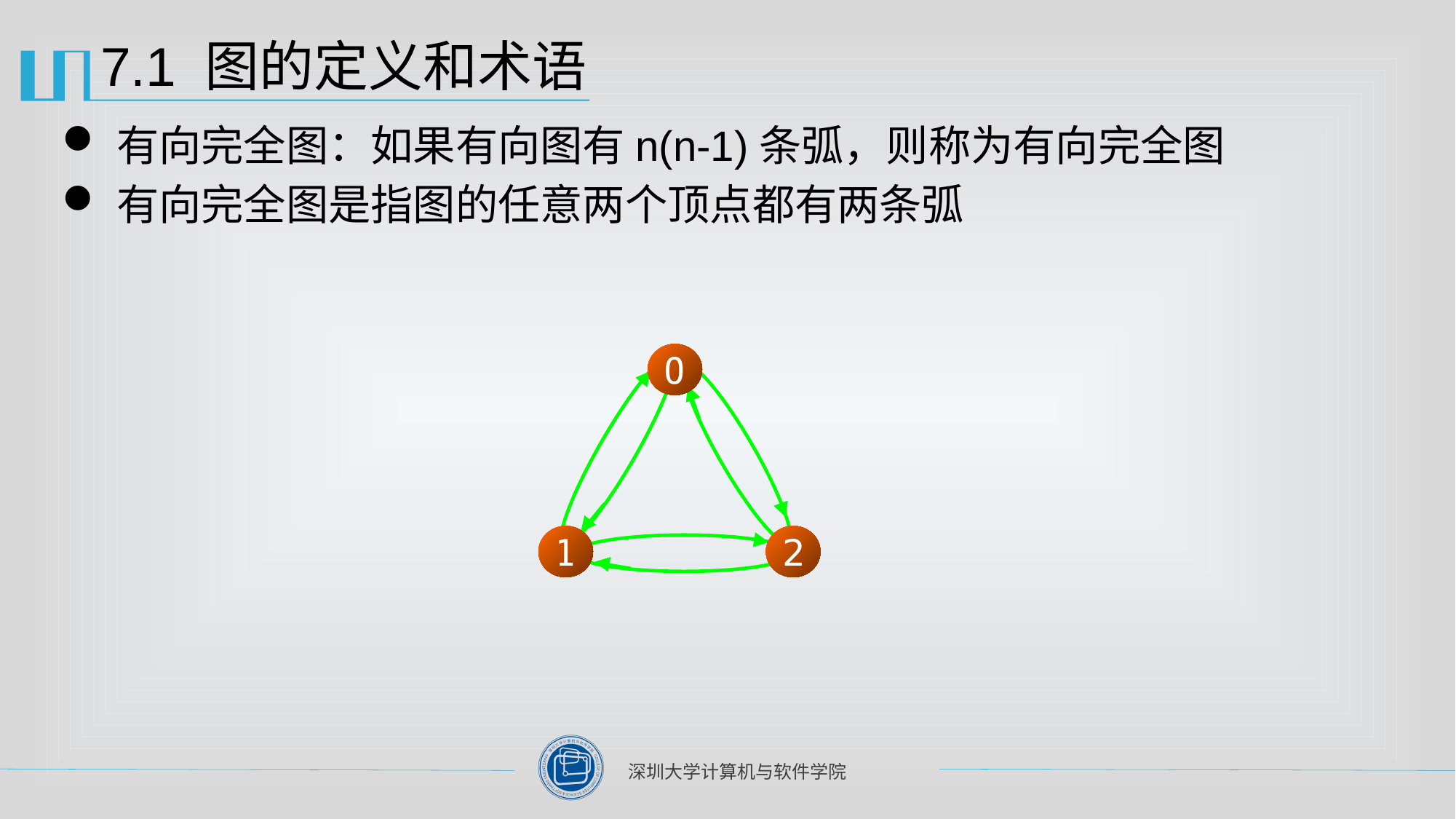

# 7.1 图的定义和术语
有向完全图：如果有向图有n(n-1)条弧，则称为有向完全图
有向完全图是指图的任意两个顶点都有两条弧

0

1
2

13